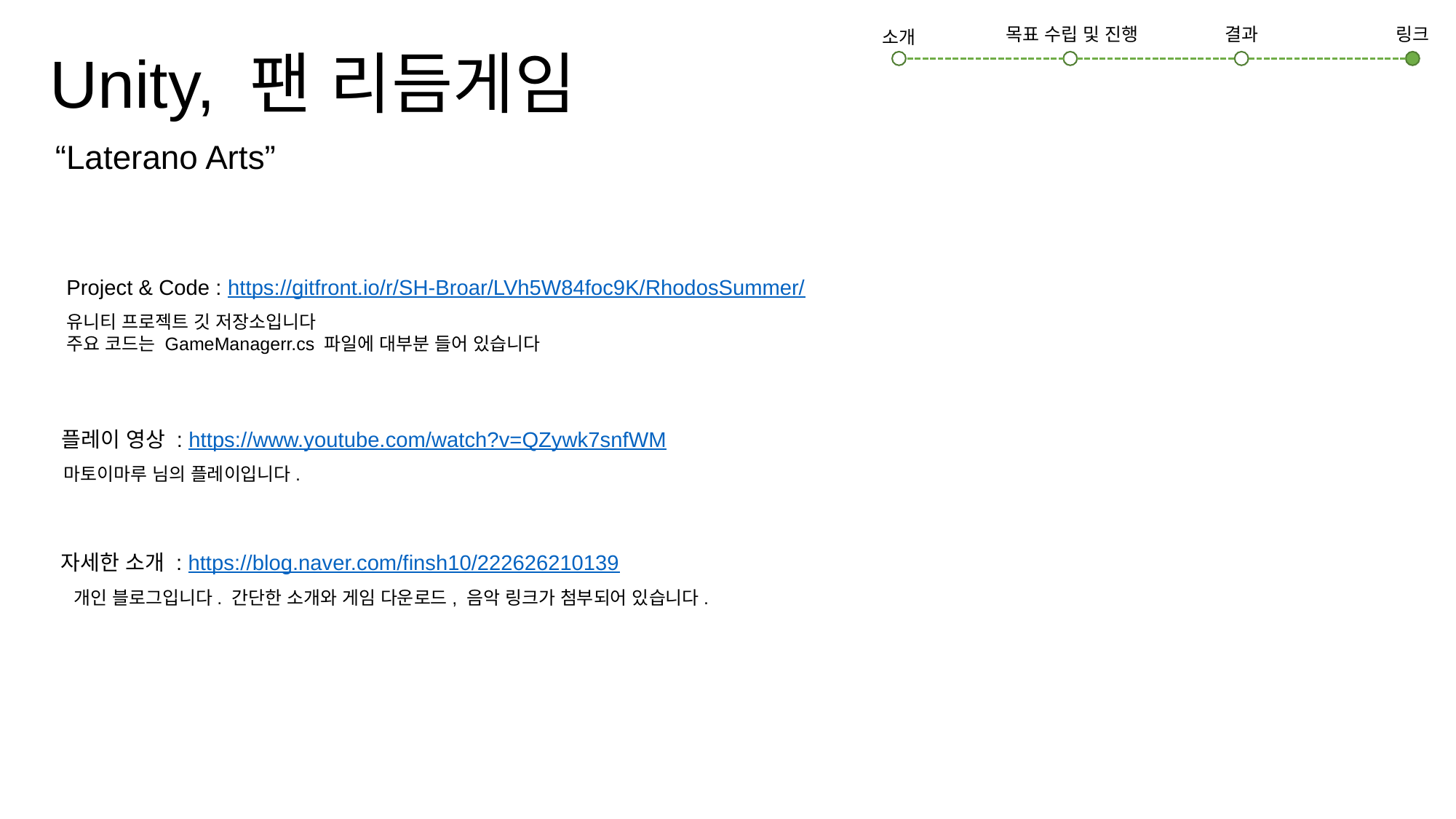

# Unity, 팬 리듬게임
링크
결과
목표 수립 및 진행
소개

“Laterano Arts”
Project & Code : https://gitfront.io/r/SH-Broar/LVh5W84foc9K/RhodosSummer/
유니티 프로젝트 깃 저장소입니다
주요 코드는 GameManagerr.cs 파일에 대부분 들어 있습니다
플레이 영상 : https://www.youtube.com/watch?v=QZywk7snfWM
마토이마루 님의 플레이입니다.
자세한 소개 : https://blog.naver.com/finsh10/222626210139
개인 블로그입니다. 간단한 소개와 게임 다운로드, 음악 링크가 첨부되어 있습니다.